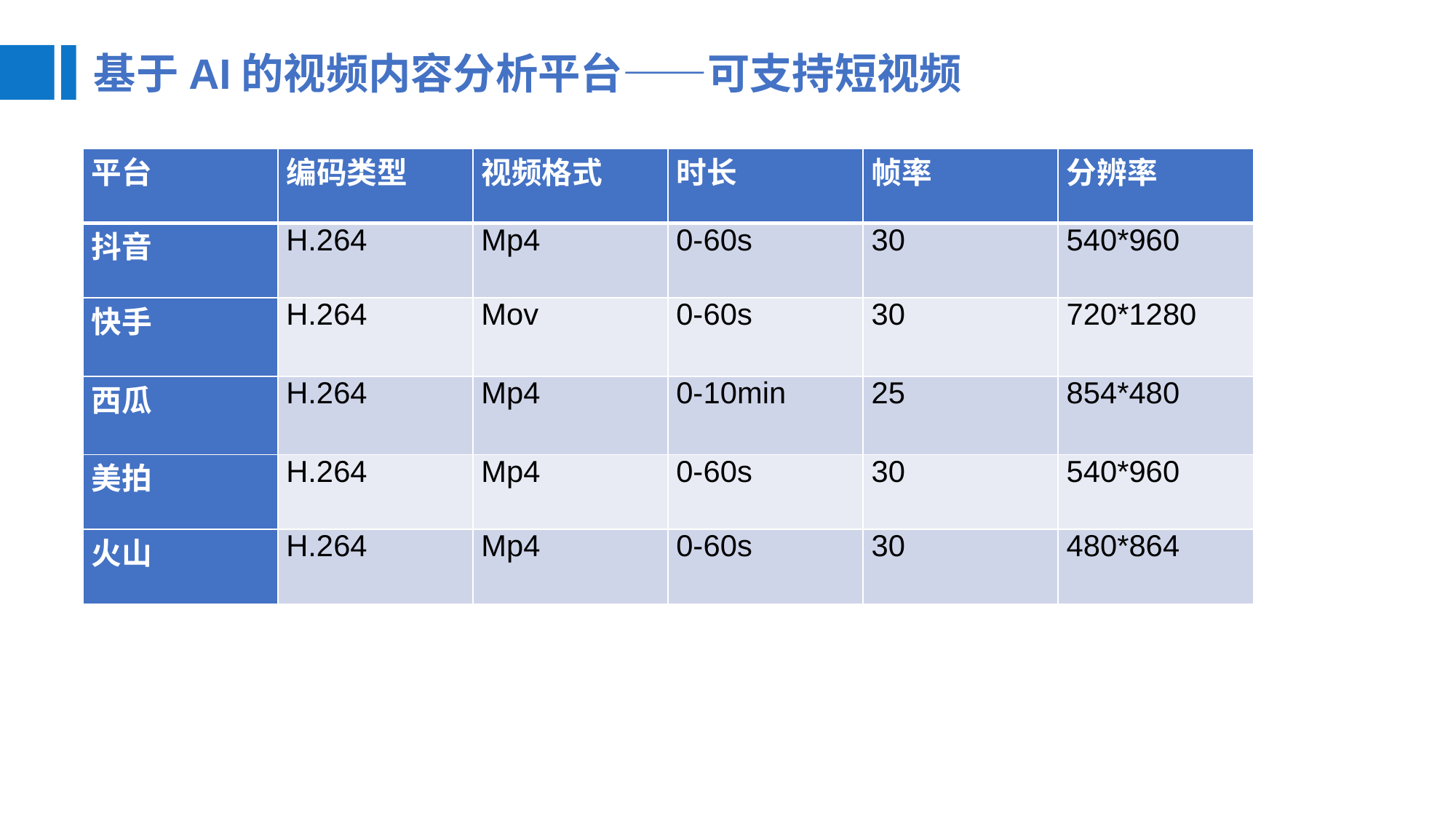

基于AI的视频内容分析平台——可支持短视频

| 平台 | 编码类型 | 视频格式 | 时长 | 帧率 | 分辨率 |
| --- | --- | --- | --- | --- | --- |
| 抖音 | H.264 | Mp4 | 0-60s | 30 | 540\*960 |
| 快手 | H.264 | Mov | 0-60s | 30 | 720\*1280 |
| 西瓜 | H.264 | Mp4 | 0-10min | 25 | 854\*480 |
| 美拍 | H.264 | Mp4 | 0-60s | 30 | 540\*960 |
| 火山 | H.264 | Mp4 | 0-60s | 30 | 480\*864 |